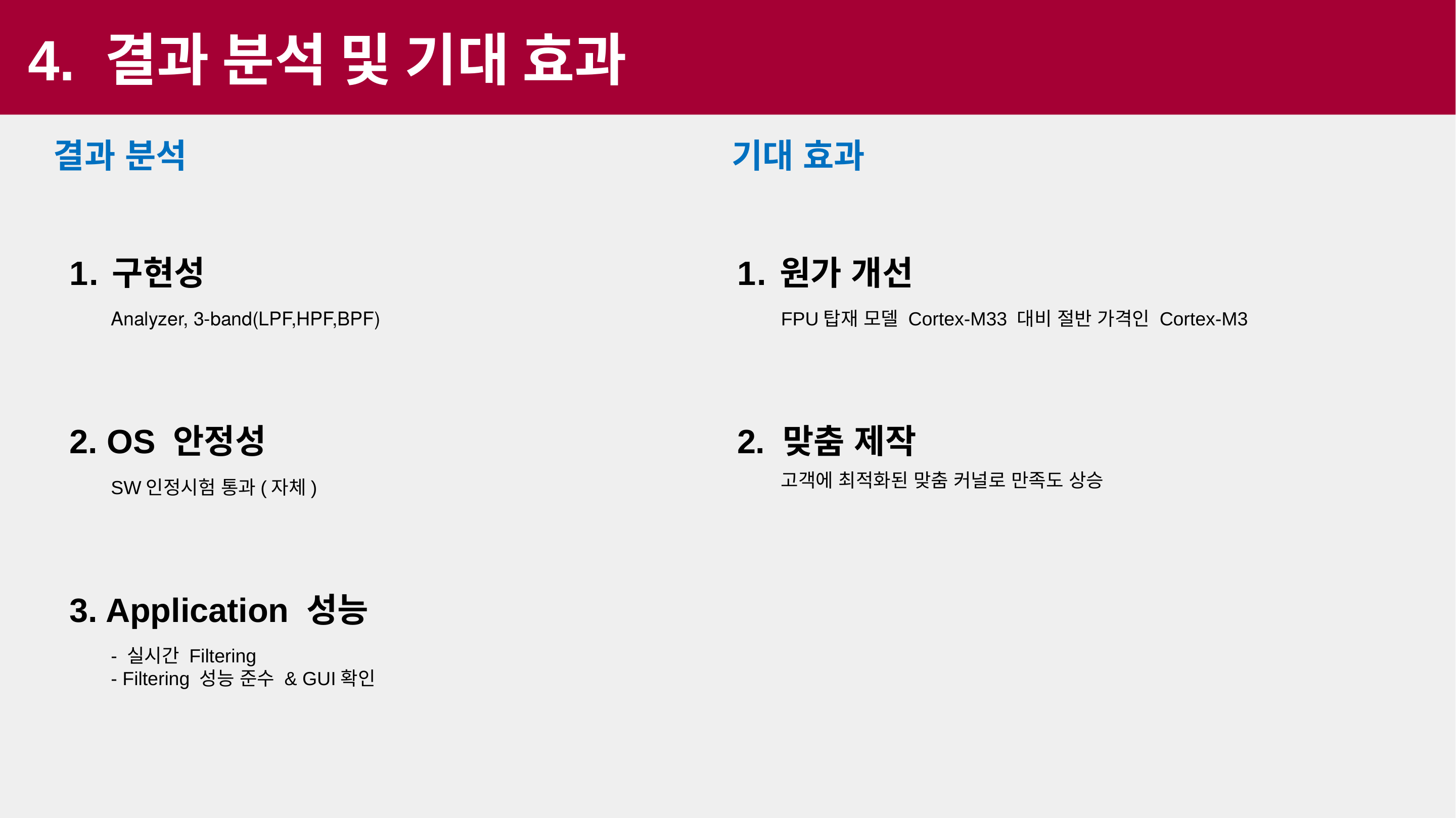

4. 결과 분석 및 기대 효과
결과 분석
기대 효과
구현성
원가 개선
Analyzer, 3-band(LPF,HPF,BPF)
FPU탑재 모델 Cortex-M33 대비 절반 가격인 Cortex-M3
2. OS 안정성
2. 맞춤 제작
고객에 최적화된 맞춤 커널로 만족도 상승
SW인정시험 통과(자체)
3. Application 성능
- 실시간 Filtering
- Filtering 성능 준수 & GUI확인